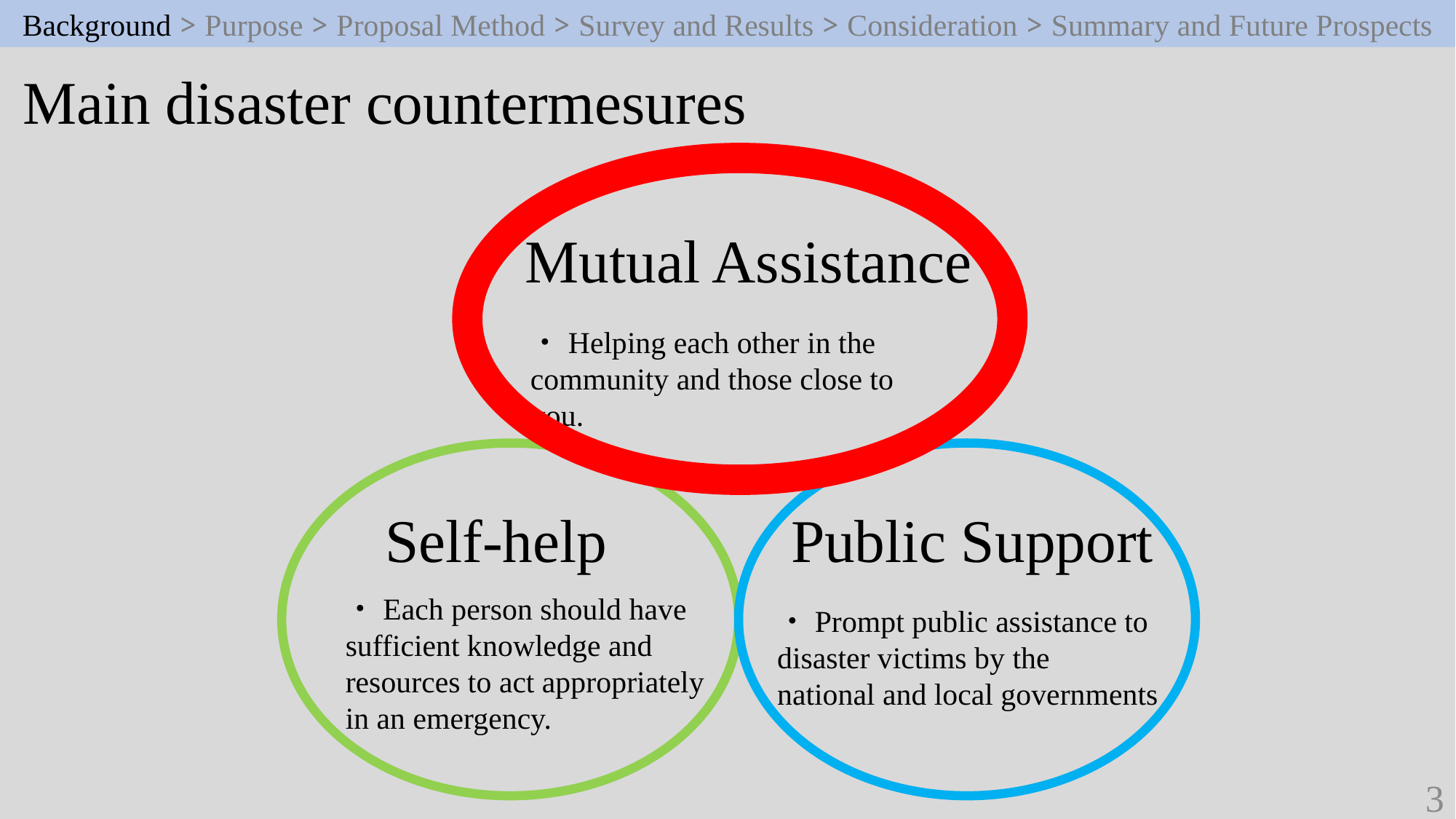

Background > Purpose > Proposal Method > Survey and Results > Consideration > Summary and Future Prospects
Main disaster countermesures

Mutual Assistance
・Helping each other in the
community and those close to you.

Self-help
Public Support
・Each person should have sufficient knowledge and resources to act appropriately in an emergency.
・Prompt public assistance to disaster victims by the
national and local governments
3